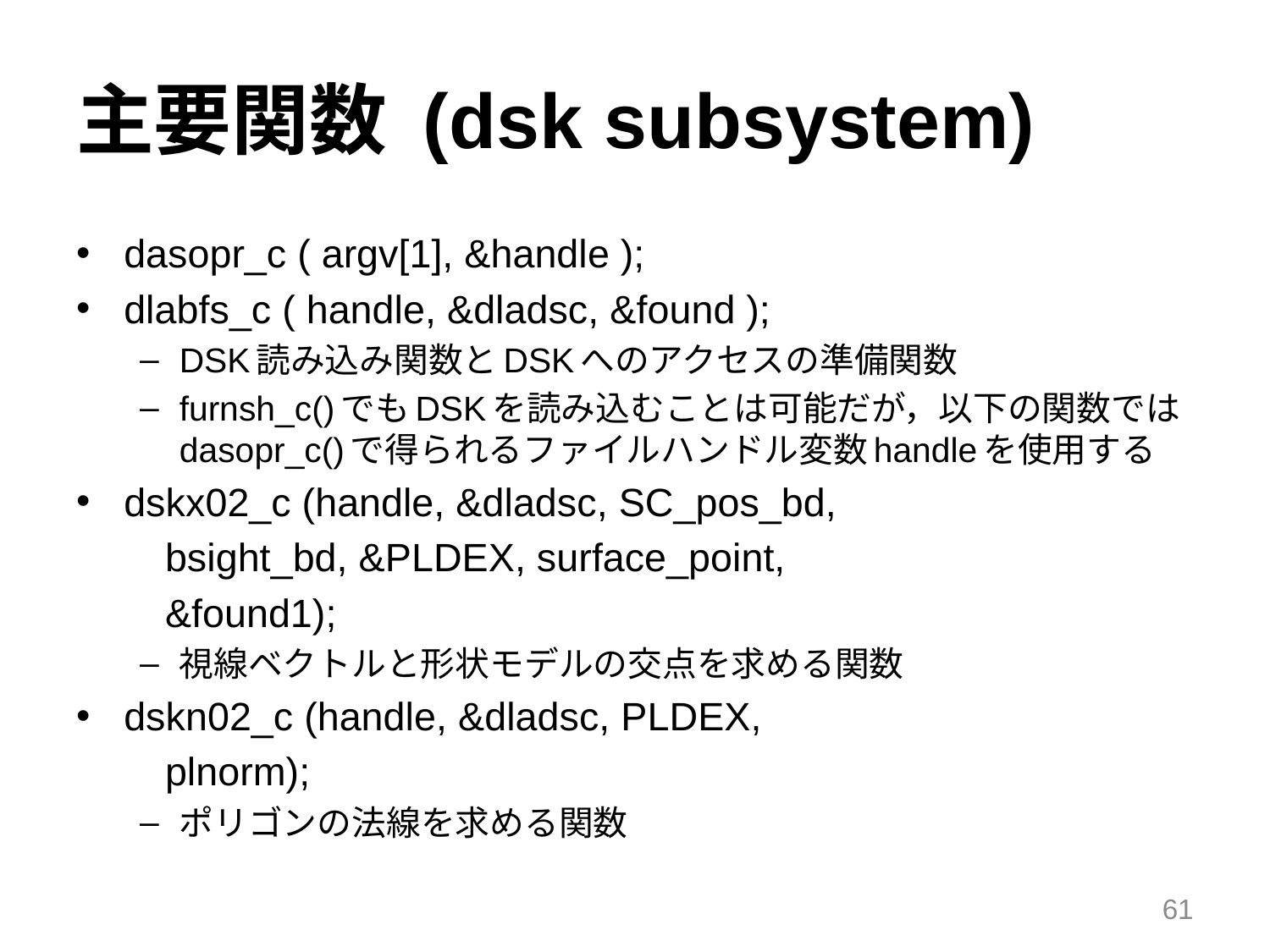

# 主要関数 (dsk subsystem)
dasopr_c ( argv[1], &handle );
dlabfs_c ( handle, &dladsc, &found );
DSK読み込み関数とDSKへのアクセスの準備関数
furnsh_c()でもDSKを読み込むことは可能だが，以下の関数ではdasopr_c()で得られるファイルハンドル変数handleを使用する
dskx02_c (handle, &dladsc, SC_pos_bd,
	bsight_bd, &PLDEX, surface_point,
	&found1);
視線ベクトルと形状モデルの交点を求める関数
dskn02_c (handle, &dladsc, PLDEX,
	plnorm);
ポリゴンの法線を求める関数
61